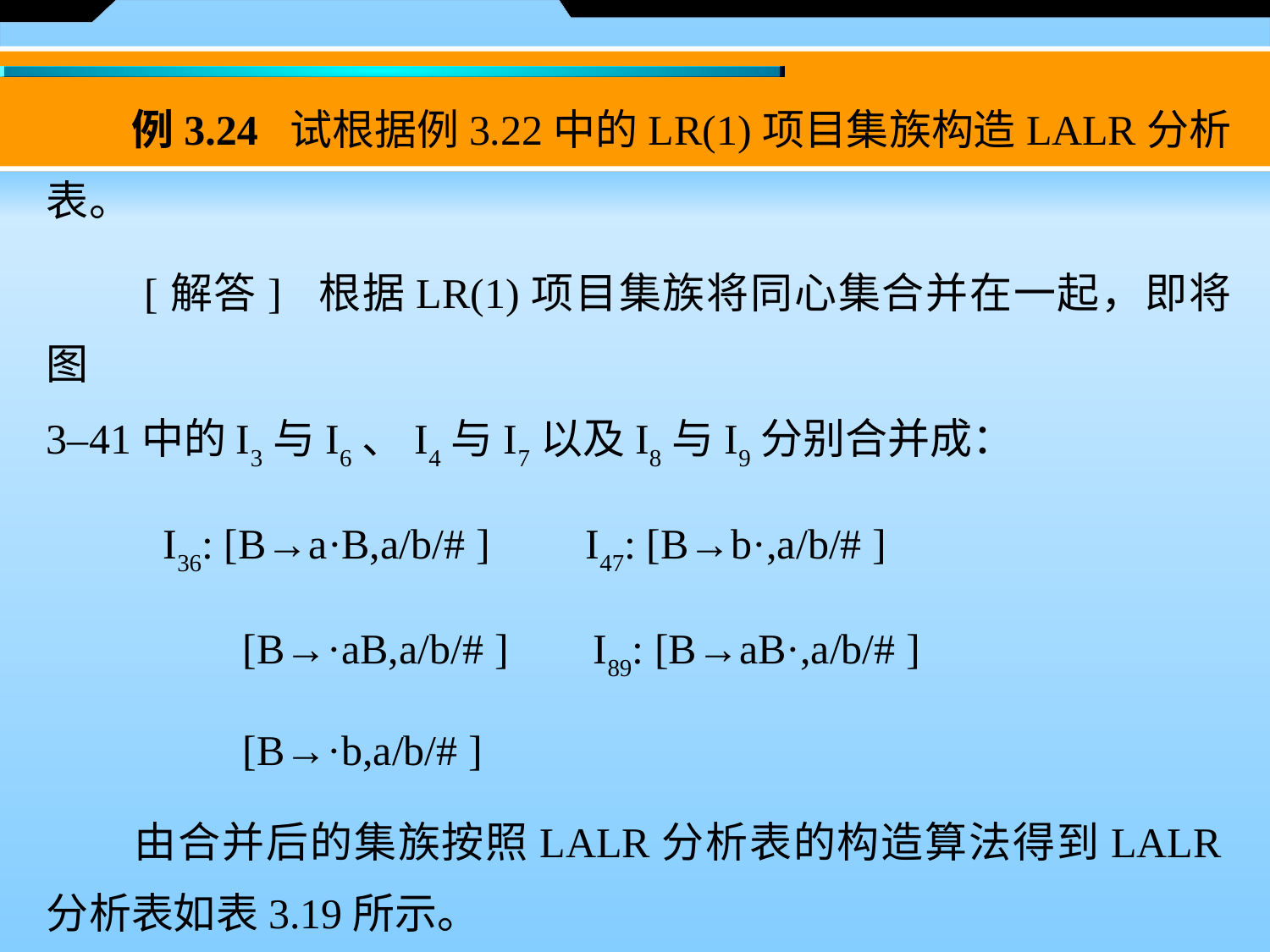

例3.24  试根据例3.22中的LR(1)项目集族构造LALR分析表。
　　[解答]  根据LR(1)项目集族将同心集合并在一起，即将图
3–41中的I3与I6、I4与I7以及I8与I9分别合并成：
           I36: [B→a·B,a/b/# ]         I47: [B→b·,a/b/# ]
             　 [B→·aB,a/b/# ]        I89: [B→aB·,a/b/# ]
              　[B→·b,a/b/# ]
　　由合并后的集族按照LALR分析表的构造算法得到LALR分析表如表3.19所示。